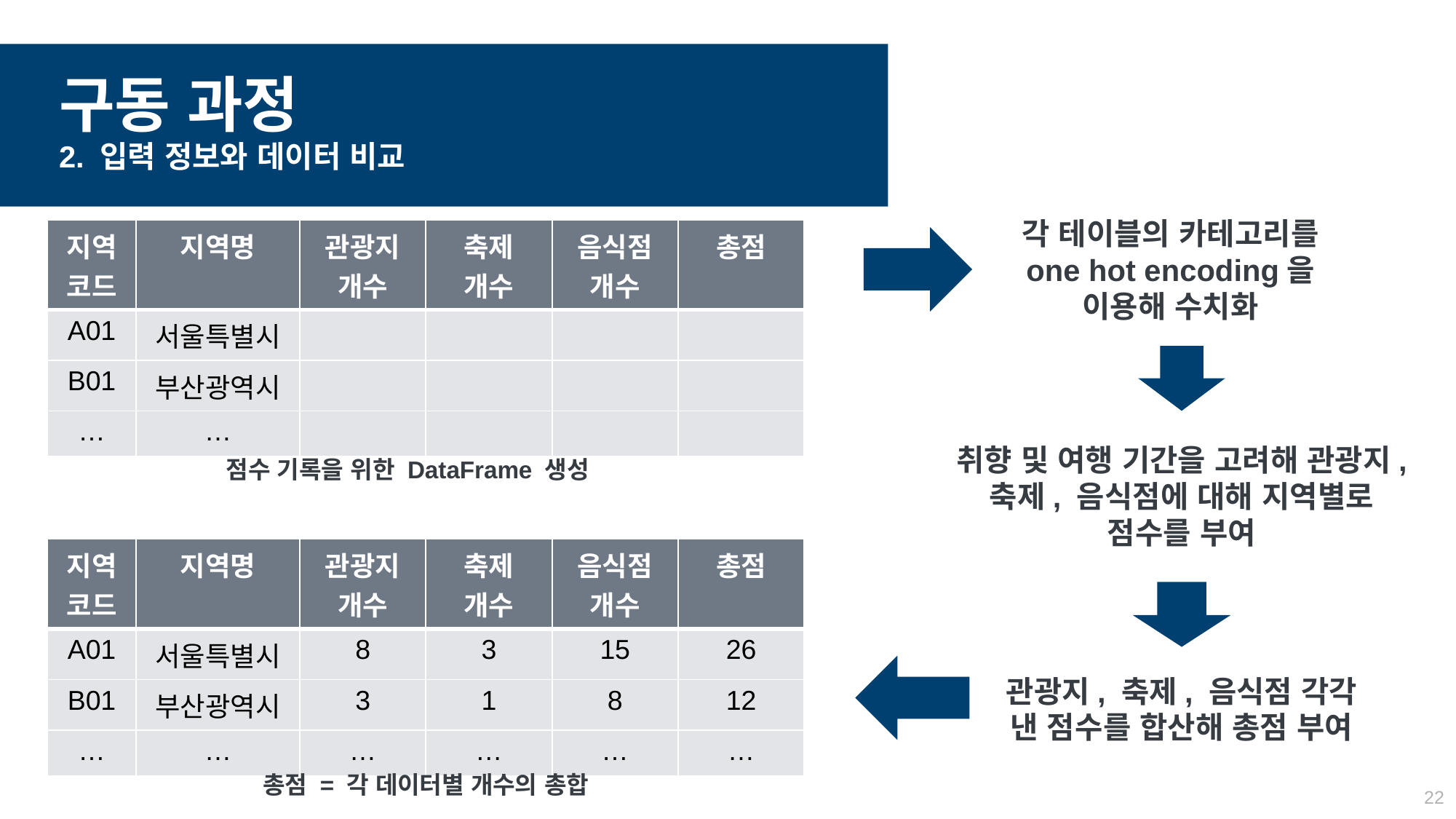

구동 과정
2. 입력 정보와 데이터 비교

| 지역 코드 | 지역명 | 관광지 개수 | 축제 개수 | 음식점 개수 | 총점 |
| --- | --- | --- | --- | --- | --- |
| A01 | 서울특별시 |  |  |  |  |
| B01 | 부산광역시 |  |  |  |  |
| … | … |  |  |  |  |
각 테이블의 카테고리를 one hot encoding을 이용해 수치화

취향 및 여행 기간을 고려해 관광지, 축제, 음식점에 대해 지역별로 점수를 부여
점수 기록을 위한 DataFrame 생성
| 지역 코드 | 지역명 | 관광지 개수 | 축제 개수 | 음식점 개수 | 총점 |
| --- | --- | --- | --- | --- | --- |
| A01 | 서울특별시 | 8 | 3 | 15 | 26 |
| B01 | 부산광역시 | 3 | 1 | 8 | 12 |
| … | … | … | … | … | … |

관광지, 축제, 음식점 각각 낸 점수를 합산해 총점 부여

총점 = 각 데이터별 개수의 총합
22